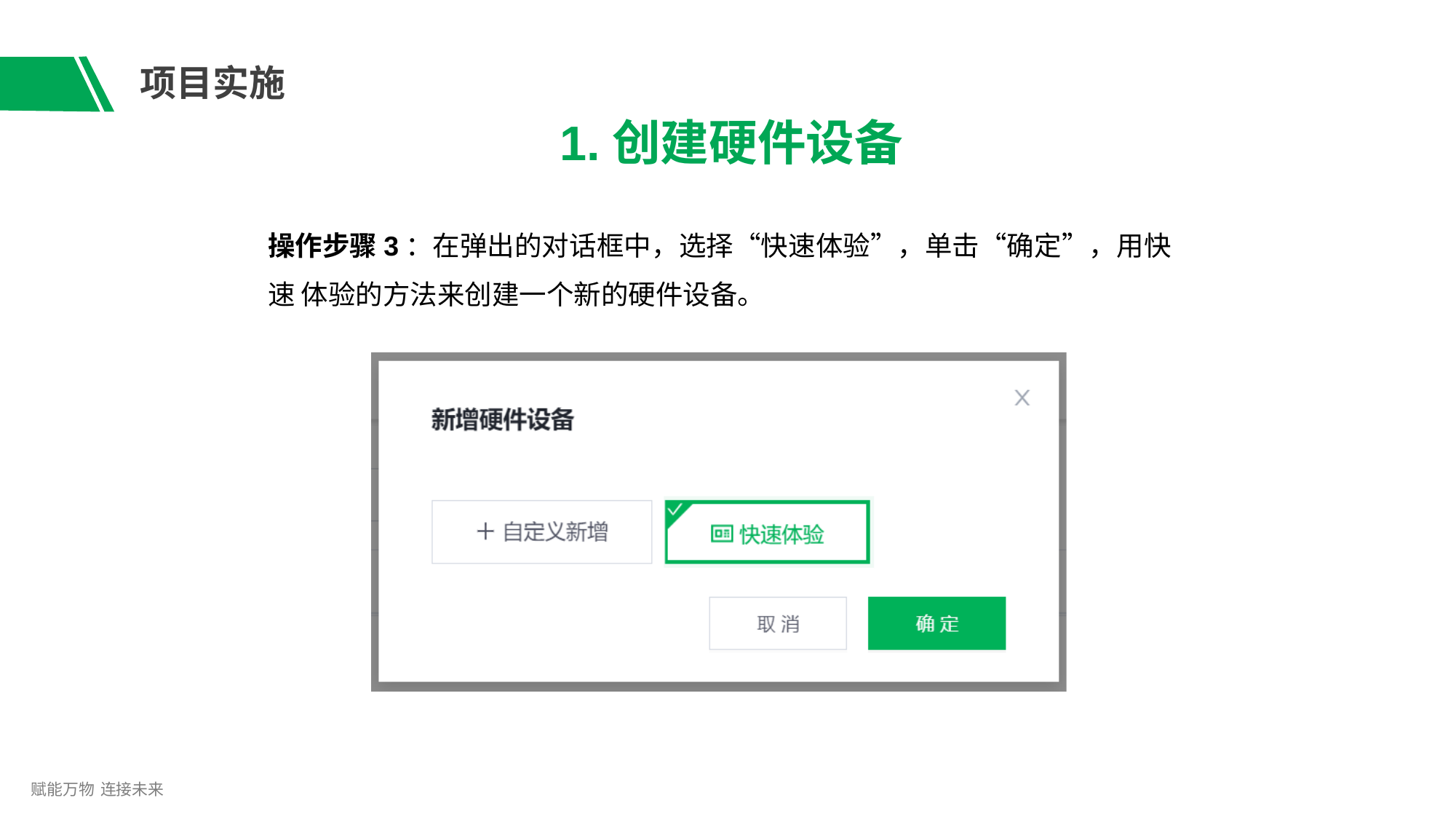

# 项目实施
1.创建硬件设备
操作步骤3：在弹出的对话框中，选择“快速体验”，单击“确定”，用快速 体验的方法来创建一个新的硬件设备。

赋能万物 连接未来